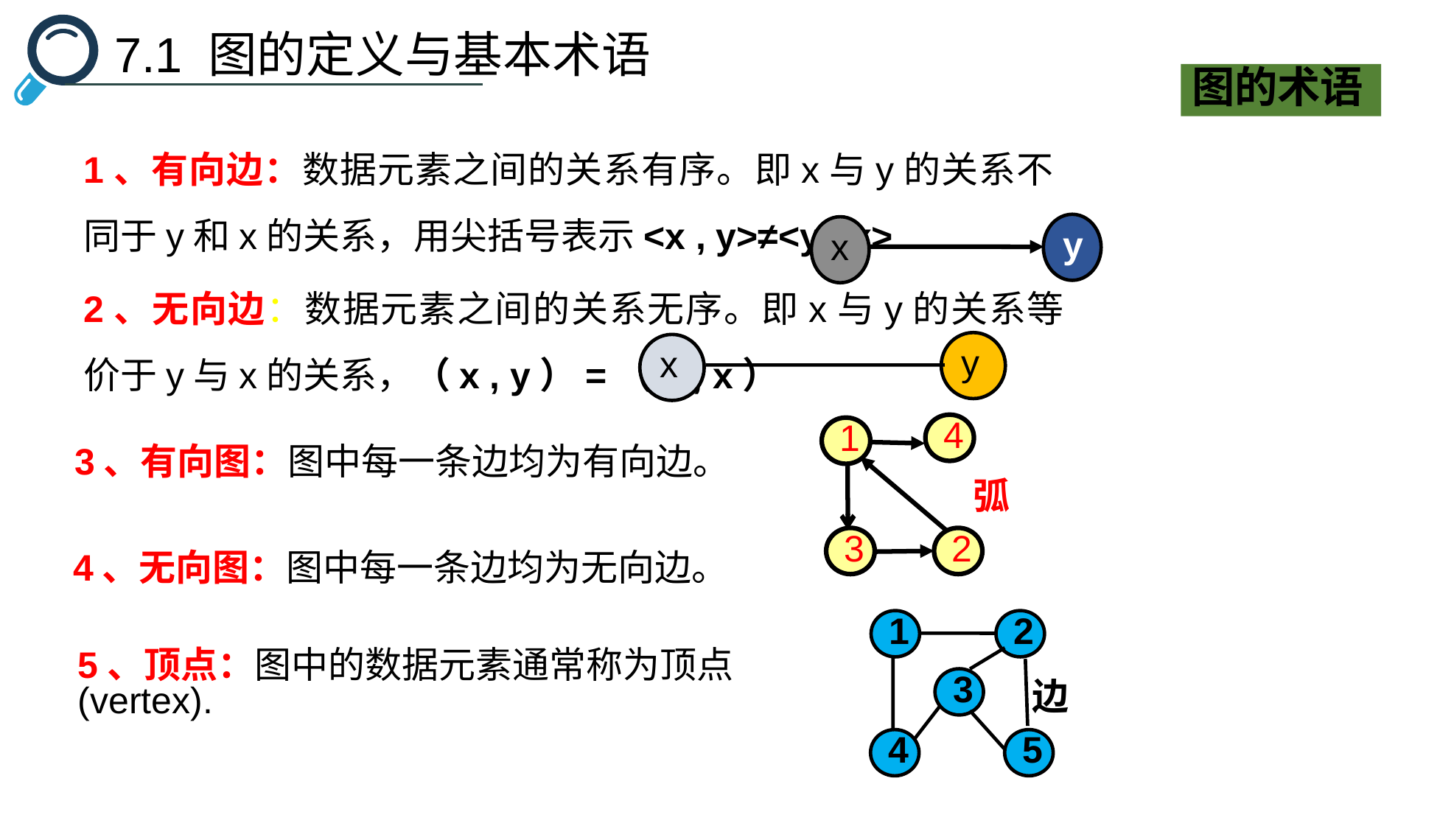

7.1 图的定义与基本术语
图的术语
1、有向边：数据元素之间的关系有序。即x与y的关系不同于y和x的关系，用尖括号表示<x , y>≠<y , x>
y
x

2、无向边：数据元素之间的关系无序。即x与y的关系等价于y与x的关系，（x , y）=（y , x）
y
x

4
1

3
2

弧
3、有向图：图中每一条边均为有向边。

4、无向图：图中每一条边均为无向边。
1
2

3

4
5
边
5、顶点：图中的数据元素通常称为顶点(vertex).